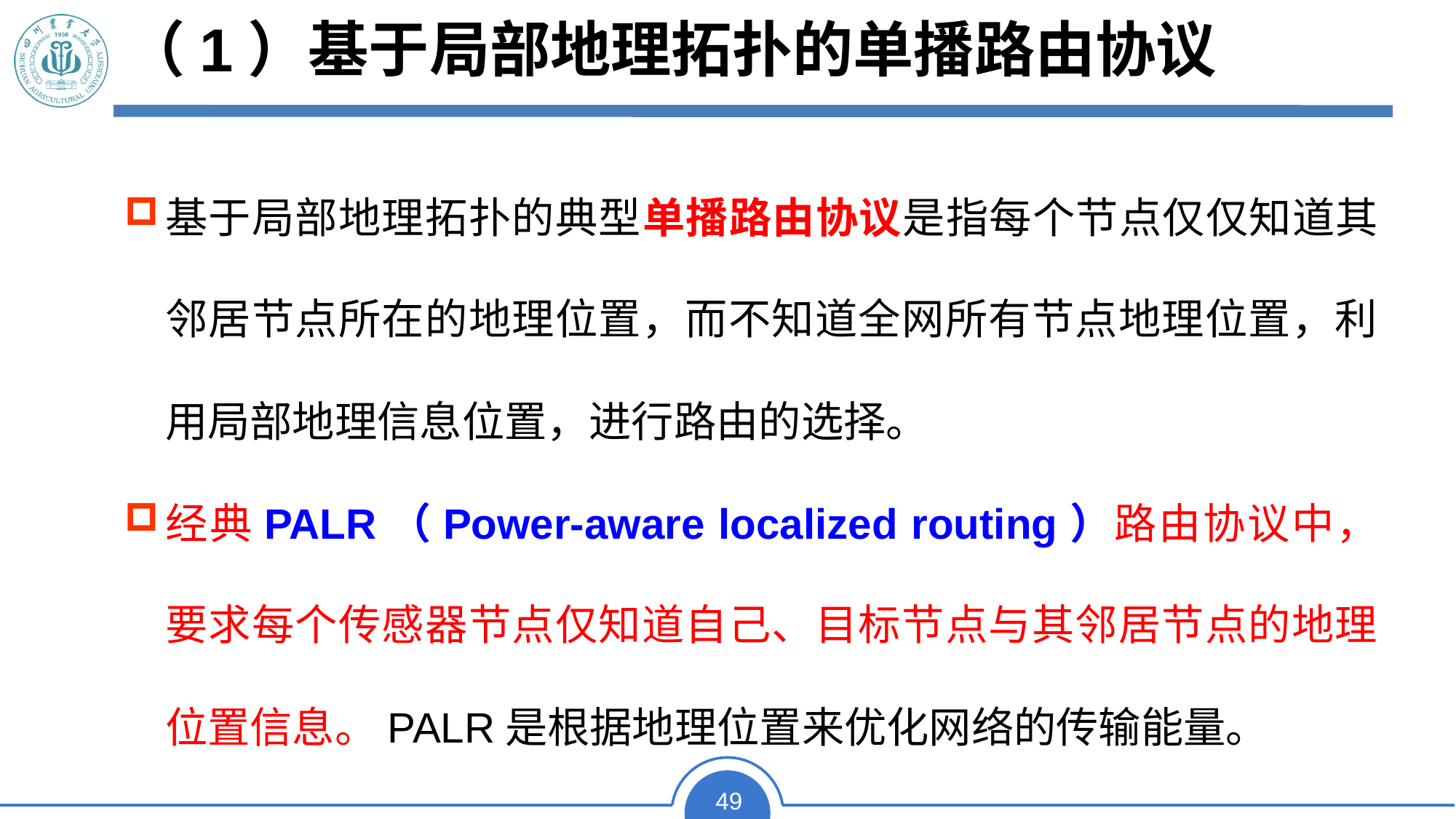

# （1）基于局部地理拓扑的单播路由协议
基于局部地理拓扑的典型单播路由协议是指每个节点仅仅知道其邻居节点所在的地理位置，而不知道全网所有节点地理位置，利用局部地理信息位置，进行路由的选择。
经典PALR（Power-aware localized routing）路由协议中，要求每个传感器节点仅知道自己、目标节点与其邻居节点的地理位置信息。PALR是根据地理位置来优化网络的传输能量。